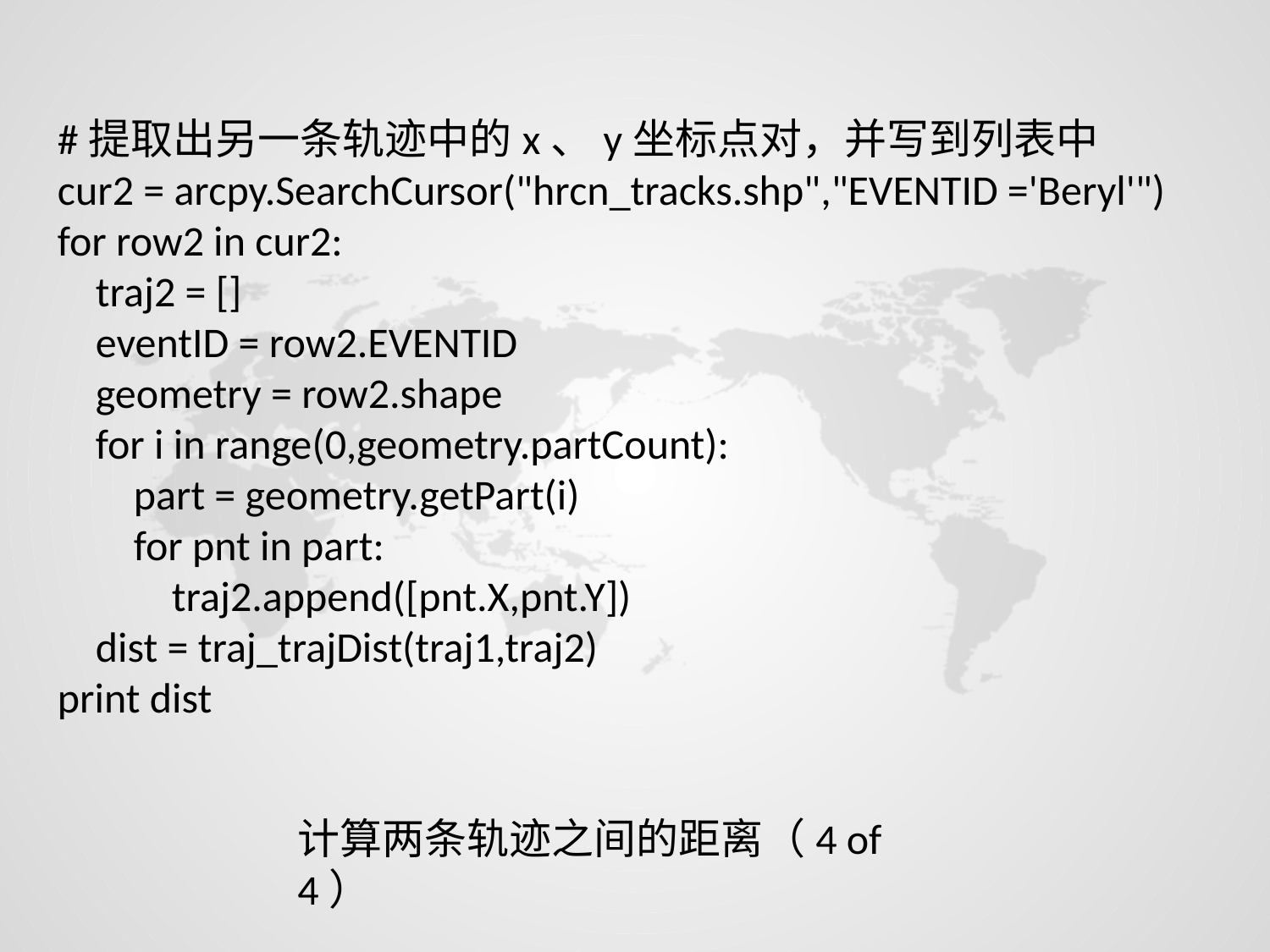

#提取出另一条轨迹中的x、y坐标点对，并写到列表中
cur2 = arcpy.SearchCursor("hrcn_tracks.shp","EVENTID ='Beryl'")
for row2 in cur2:
    traj2 = []
    eventID = row2.EVENTID
    geometry = row2.shape
    for i in range(0,geometry.partCount):
        part = geometry.getPart(i)
        for pnt in part:
            traj2.append([pnt.X,pnt.Y])
    dist = traj_trajDist(traj1,traj2)
print dist
计算两条轨迹之间的距离（4 of 4）